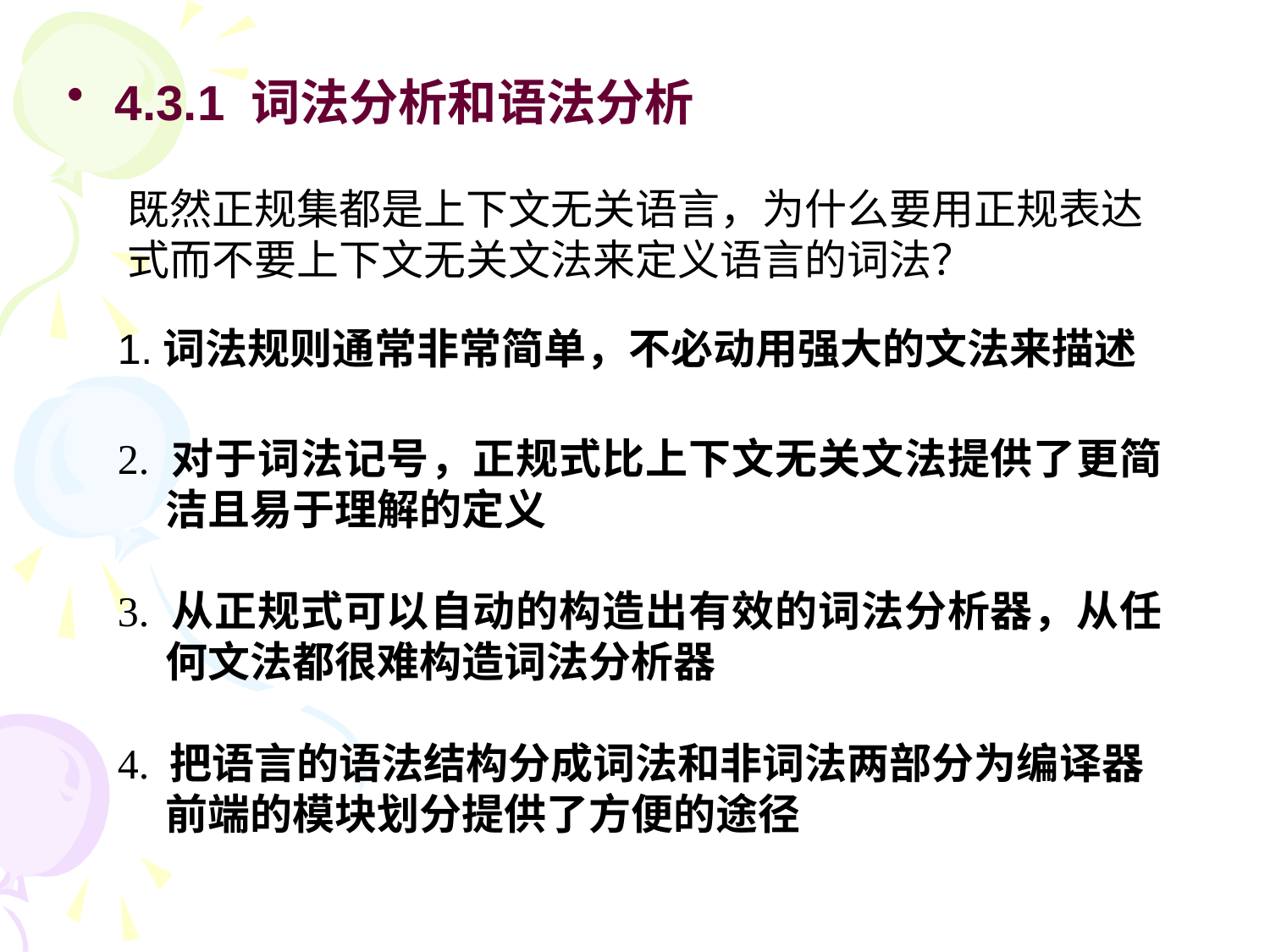

4.3.1 词法分析和语法分析
既然正规集都是上下文无关语言，为什么要用正规表达式而不要上下文无关文法来定义语言的词法？
1.词法规则通常非常简单，不必动用强大的文法来描述

2. 对于词法记号，正规式比上下文无关文法提供了更简洁且易于理解的定义

3. 从正规式可以自动的构造出有效的词法分析器，从任何文法都很难构造词法分析器

4. 把语言的语法结构分成词法和非词法两部分为编译器前端的模块划分提供了方便的途径
35